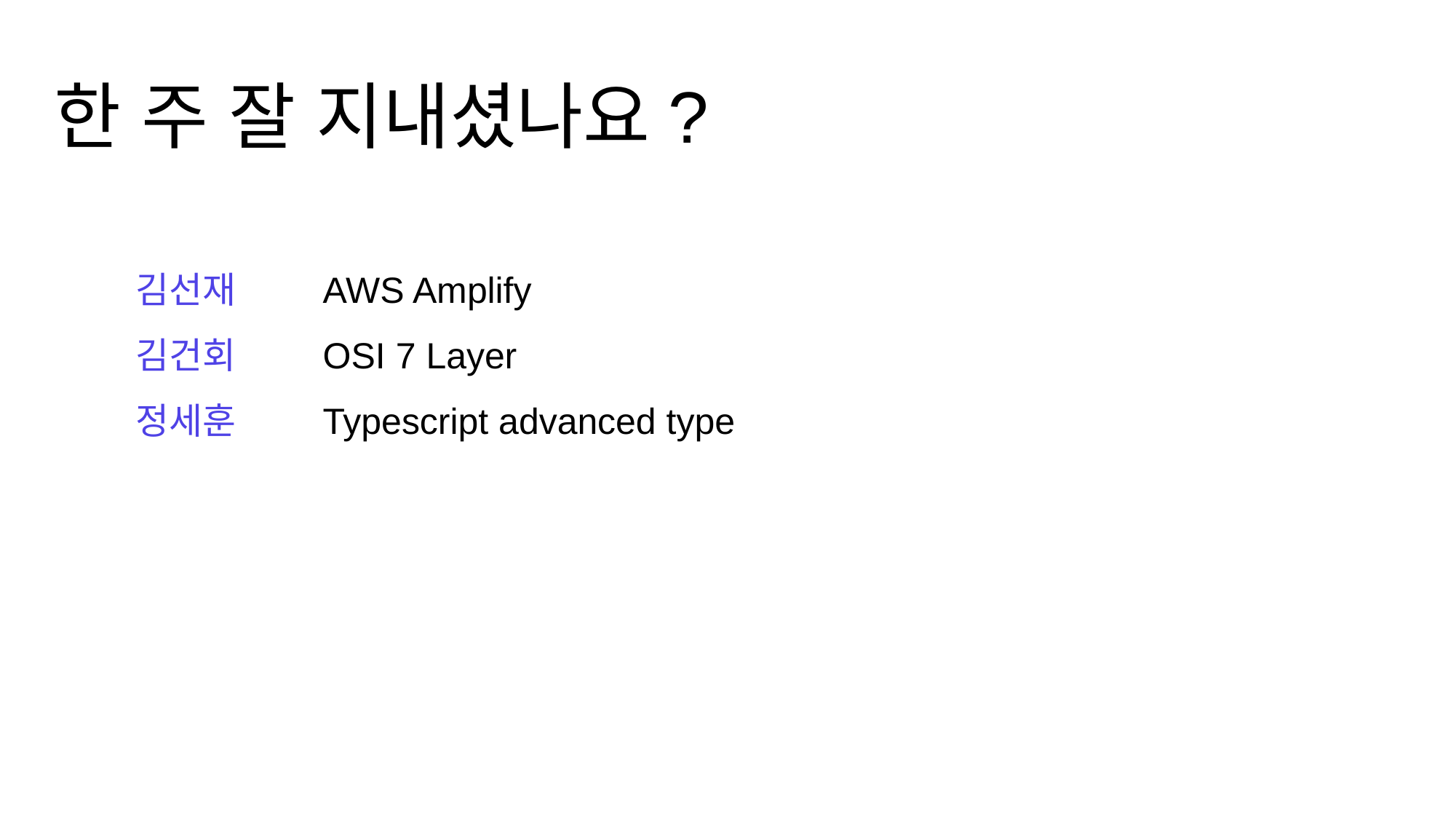

한 주 잘 지내셨나요?
김선재
김건회
정세훈
AWS Amplify
OSI 7 Layer
Typescript advanced type